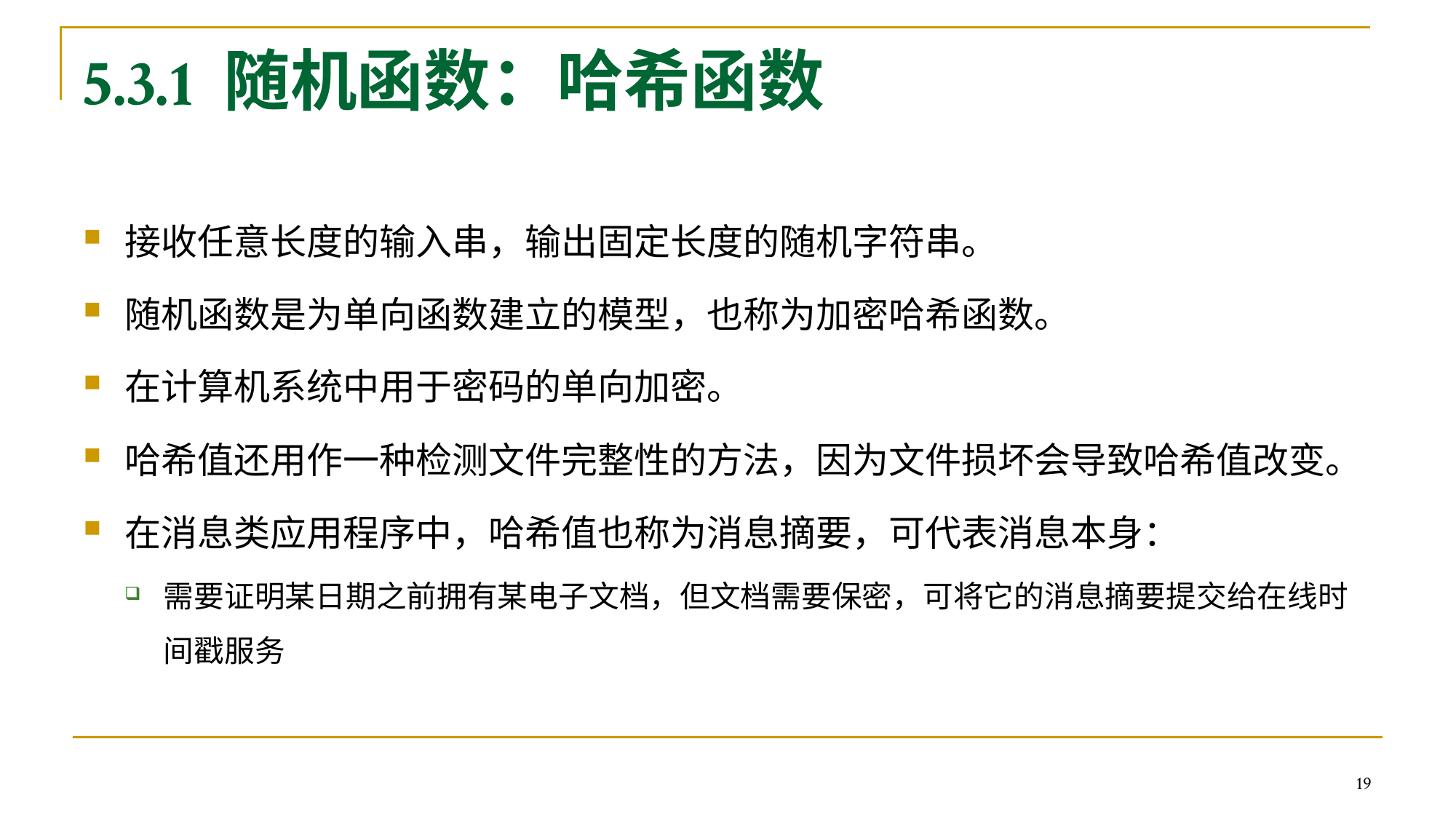

# 5.3.1 随机函数：哈希函数
接收任意长度的输入串，输出固定长度的随机字符串。
随机函数是为单向函数建立的模型，也称为加密哈希函数。
在计算机系统中用于密码的单向加密。
哈希值还用作一种检测文件完整性的方法，因为文件损坏会导致哈希值改变。
在消息类应用程序中，哈希值也称为消息摘要，可代表消息本身：
需要证明某日期之前拥有某电子文档，但文档需要保密，可将它的消息摘要提交给在线时间戳服务
19